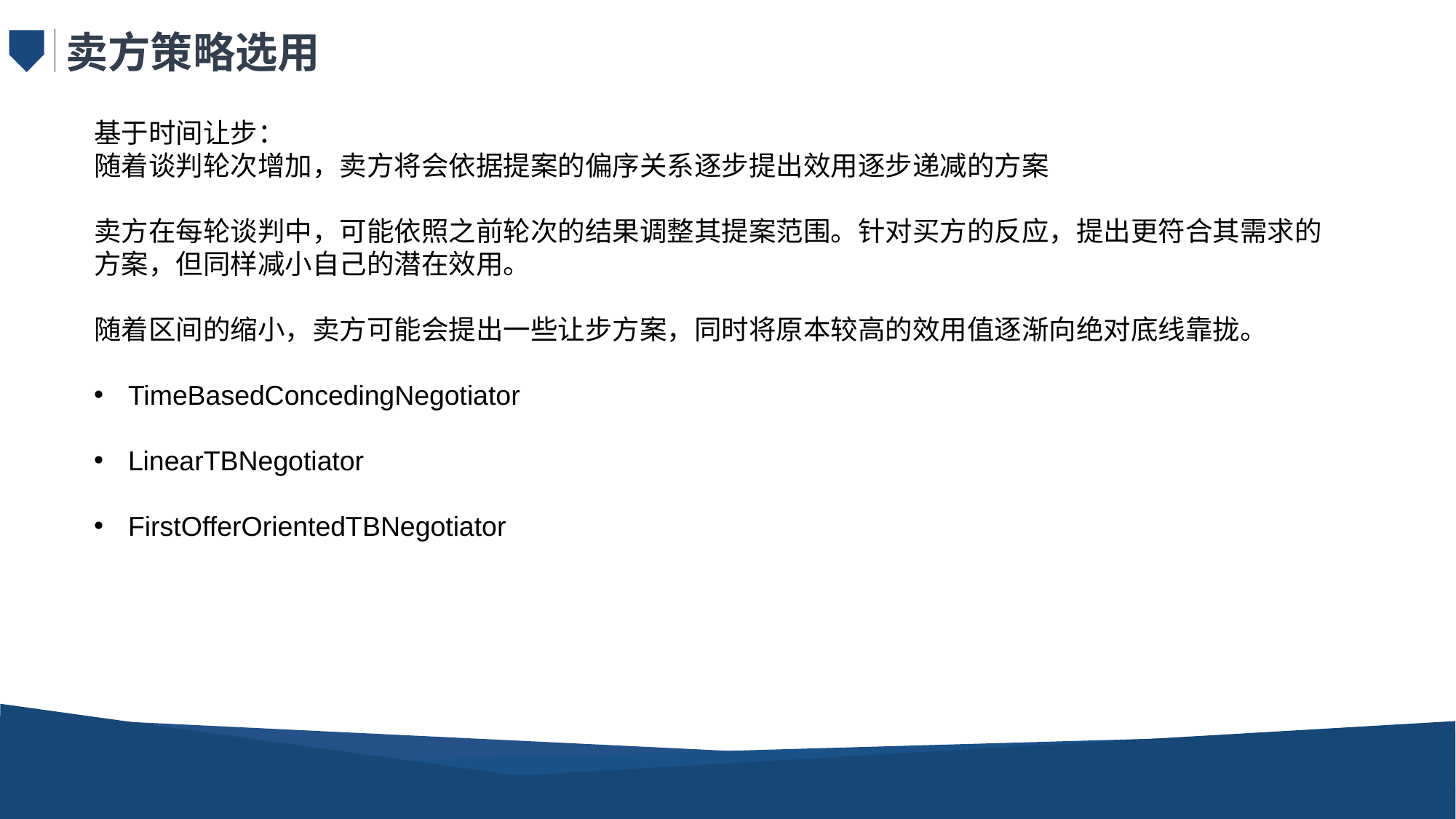

卖方策略选用

基于时间让步：
随着谈判轮次增加，卖方将会依据提案的偏序关系逐步提出效用逐步递减的方案

卖方在每轮谈判中，可能依照之前轮次的结果调整其提案范围。针对买方的反应，提出更符合其需求的方案，但同样减小自己的潜在效用。

随着区间的缩小，卖方可能会提出一些让步方案，同时将原本较高的效用值逐渐向绝对底线靠拢。

TimeBasedConcedingNegotiator

LinearTBNegotiator

FirstOfferOrientedTBNegotiator